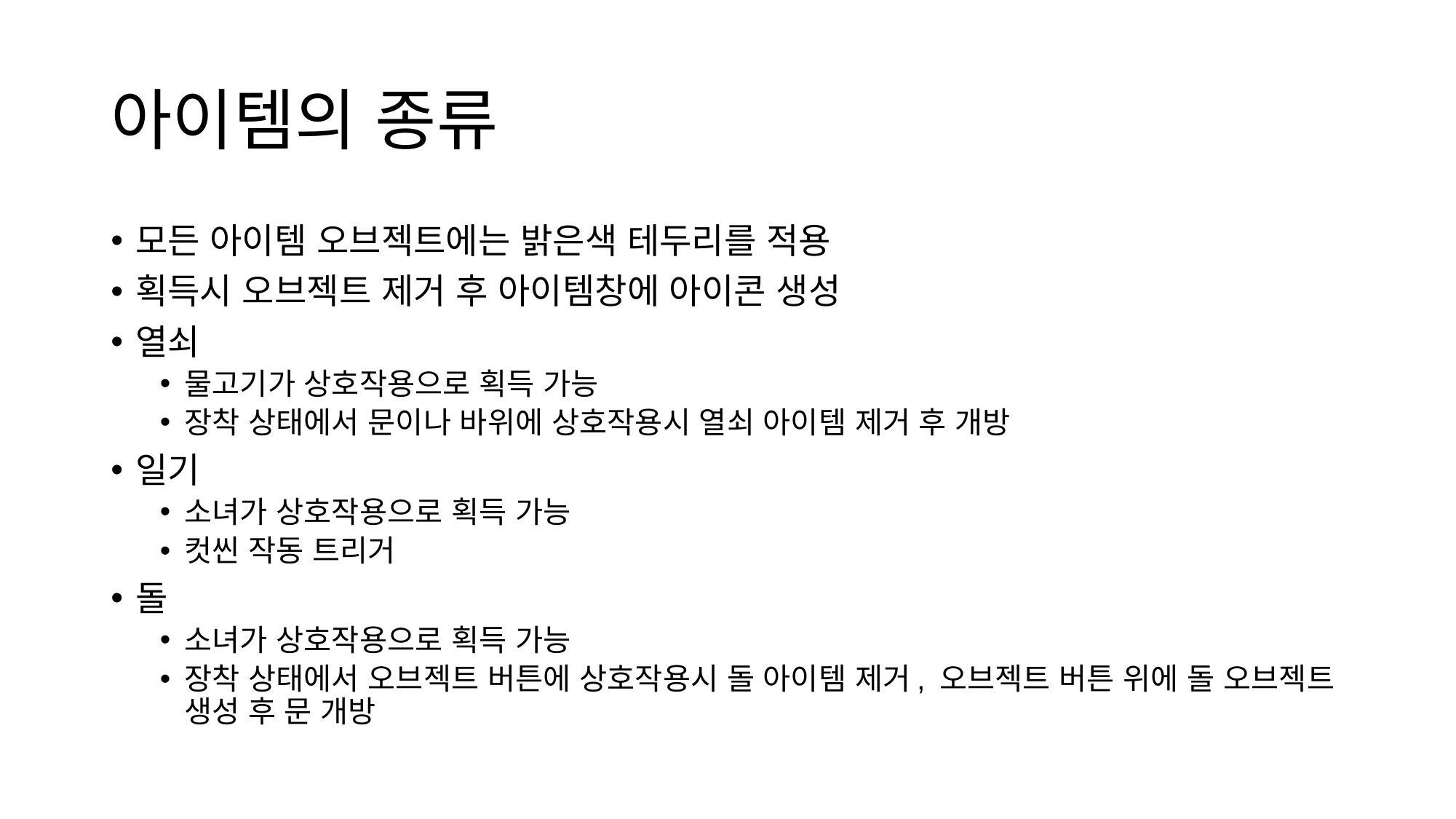

# 아이템의 종류
모든 아이템 오브젝트에는 밝은색 테두리를 적용
획득시 오브젝트 제거 후 아이템창에 아이콘 생성
열쇠
물고기가 상호작용으로 획득 가능
장착 상태에서 문이나 바위에 상호작용시 열쇠 아이템 제거 후 개방
일기
소녀가 상호작용으로 획득 가능
컷씬 작동 트리거
돌
소녀가 상호작용으로 획득 가능
장착 상태에서 오브젝트 버튼에 상호작용시 돌 아이템 제거, 오브젝트 버튼 위에 돌 오브젝트 생성 후 문 개방